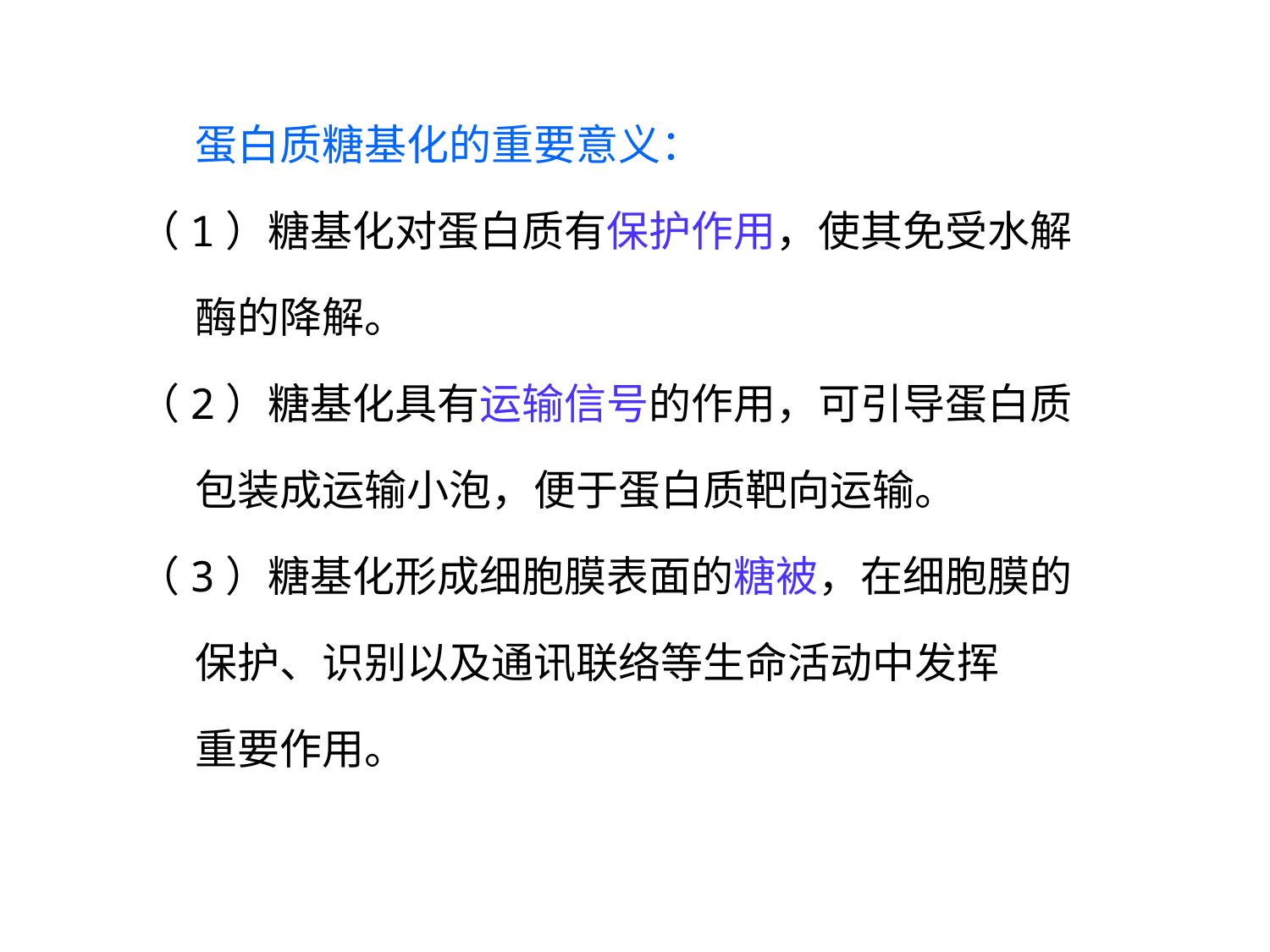

蛋白质糖基化的重要意义：
（1）糖基化对蛋白质有保护作用，使其免受水解
     酶的降解。
（2）糖基化具有运输信号的作用，可引导蛋白质
     包装成运输小泡，便于蛋白质靶向运输。
（3）糖基化形成细胞膜表面的糖被，在细胞膜的
     保护、识别以及通讯联络等生命活动中发挥
     重要作用。